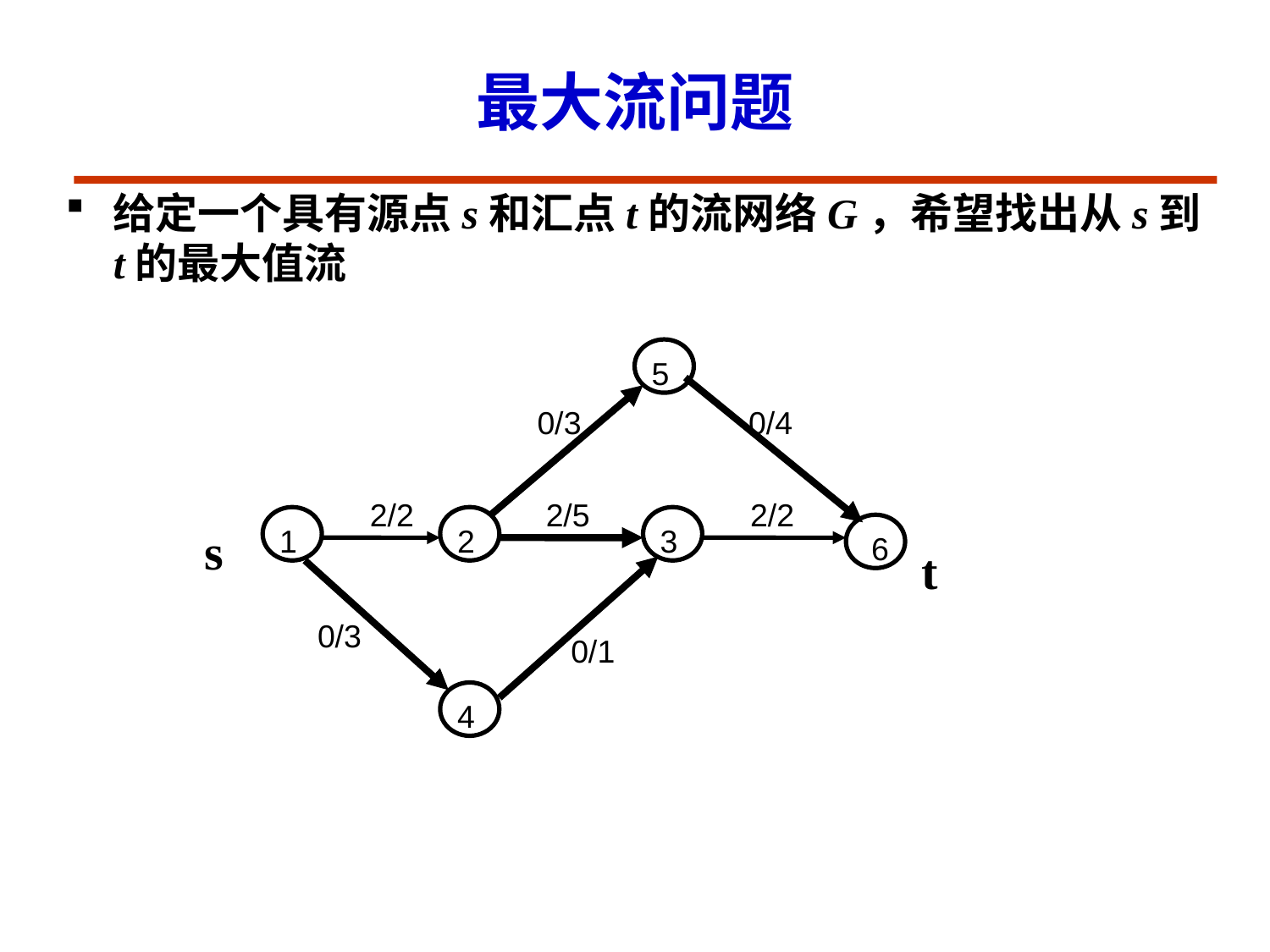

# 最大流问题
给定一个具有源点s和汇点t的流网络G，希望找出从s到t的最大值流

5

0/3
0/4
2/2
2/5
2/2

1
2
3

6

0/3
0/1

4
s
t